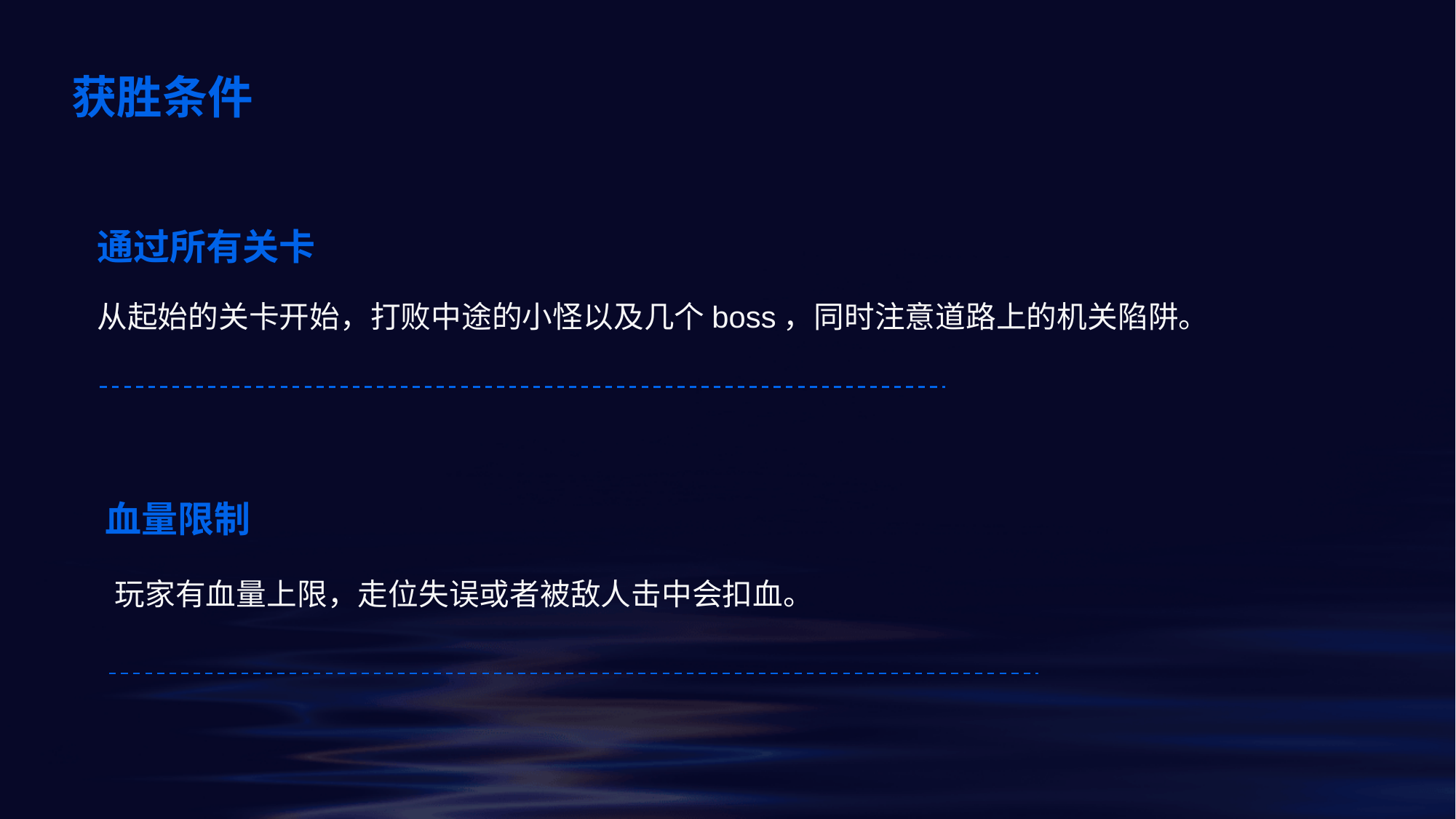

获胜条件
通过所有关卡
从起始的关卡开始，打败中途的小怪以及几个boss，同时注意道路上的机关陷阱。
血量限制
玩家有血量上限，走位失误或者被敌人击中会扣血。